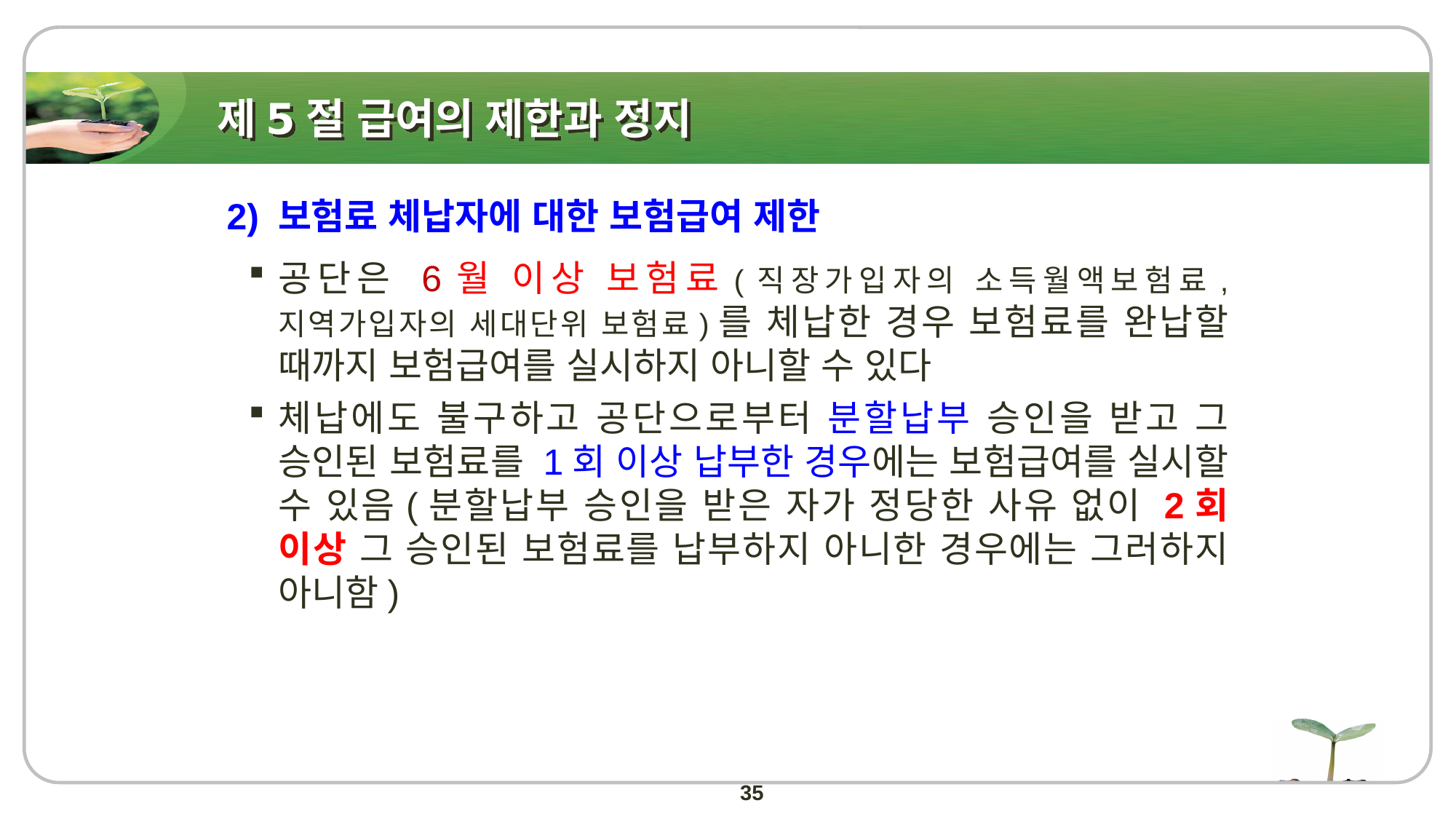

# 제5절 급여의 제한과 정지
2) 보험료 체납자에 대한 보험급여 제한
공단은 6월 이상 보험료(직장가입자의 소득월액보험료, 지역가입자의 세대단위 보험료)를 체납한 경우 보험료를 완납할 때까지 보험급여를 실시하지 아니할 수 있다
체납에도 불구하고 공단으로부터 분할납부 승인을 받고 그 승인된 보험료를 1회 이상 납부한 경우에는 보험급여를 실시할 수 있음(분할납부 승인을 받은 자가 정당한 사유 없이 2회 이상 그 승인된 보험료를 납부하지 아니한 경우에는 그러하지 아니함)
35